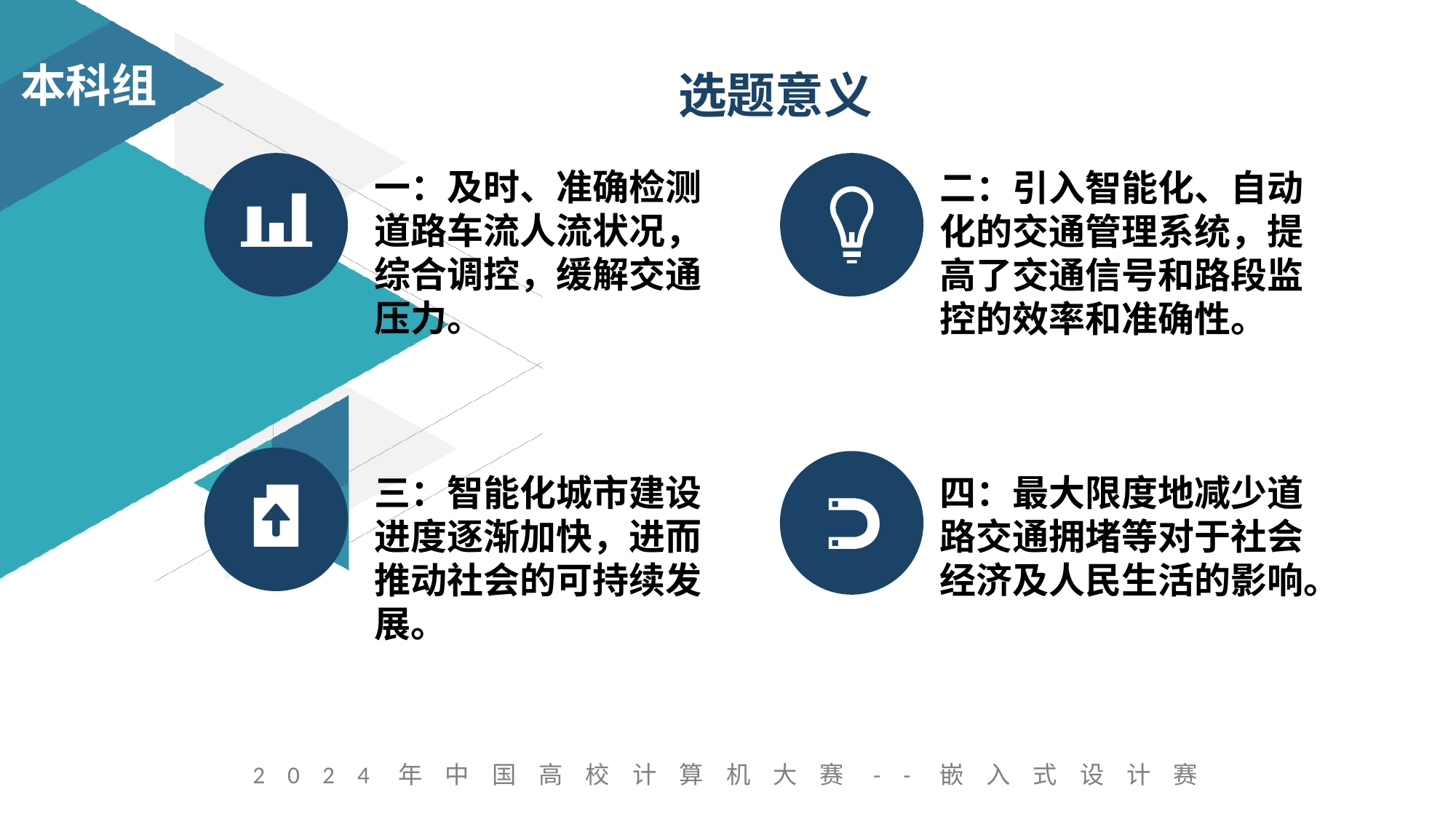

选题意义

一：及时、准确检测道路车流人流状况，综合调控，缓解交通压力。
二：引入智能化、自动化的交通管理系统，提高了交通信号和路段监控的效率和准确性。

四：最大限度地减少道路交通拥堵等对于社会经济及人民生活的影响。
三：智能化城市建设进度逐渐加快，进而推动社会的可持续发展。